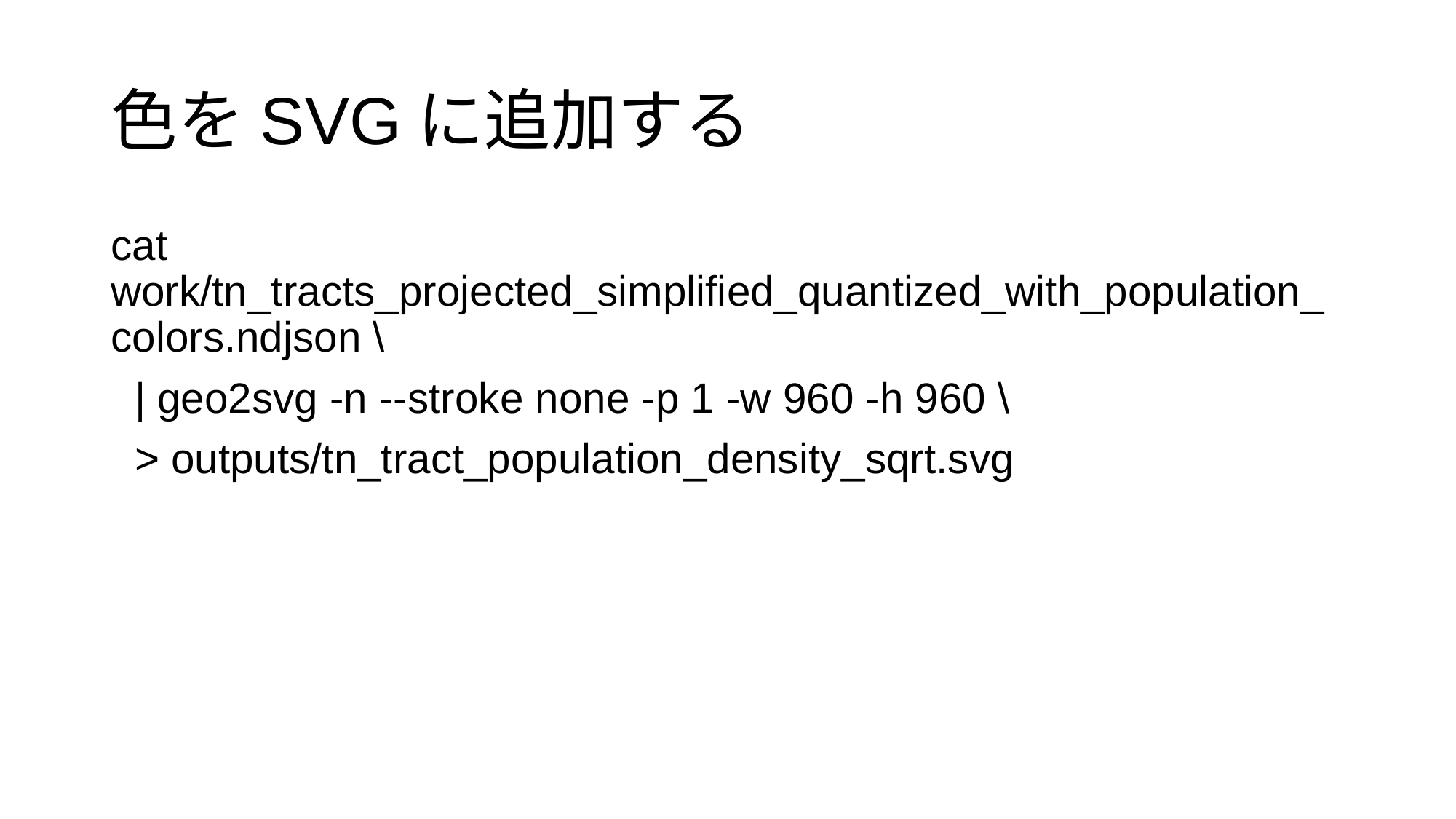

# 色をSVGに追加する
cat work/tn_tracts_projected_simplified_quantized_with_population_colors.ndjson \
  | geo2svg -n --stroke none -p 1 -w 960 -h 960 \
  > outputs/tn_tract_population_density_sqrt.svg